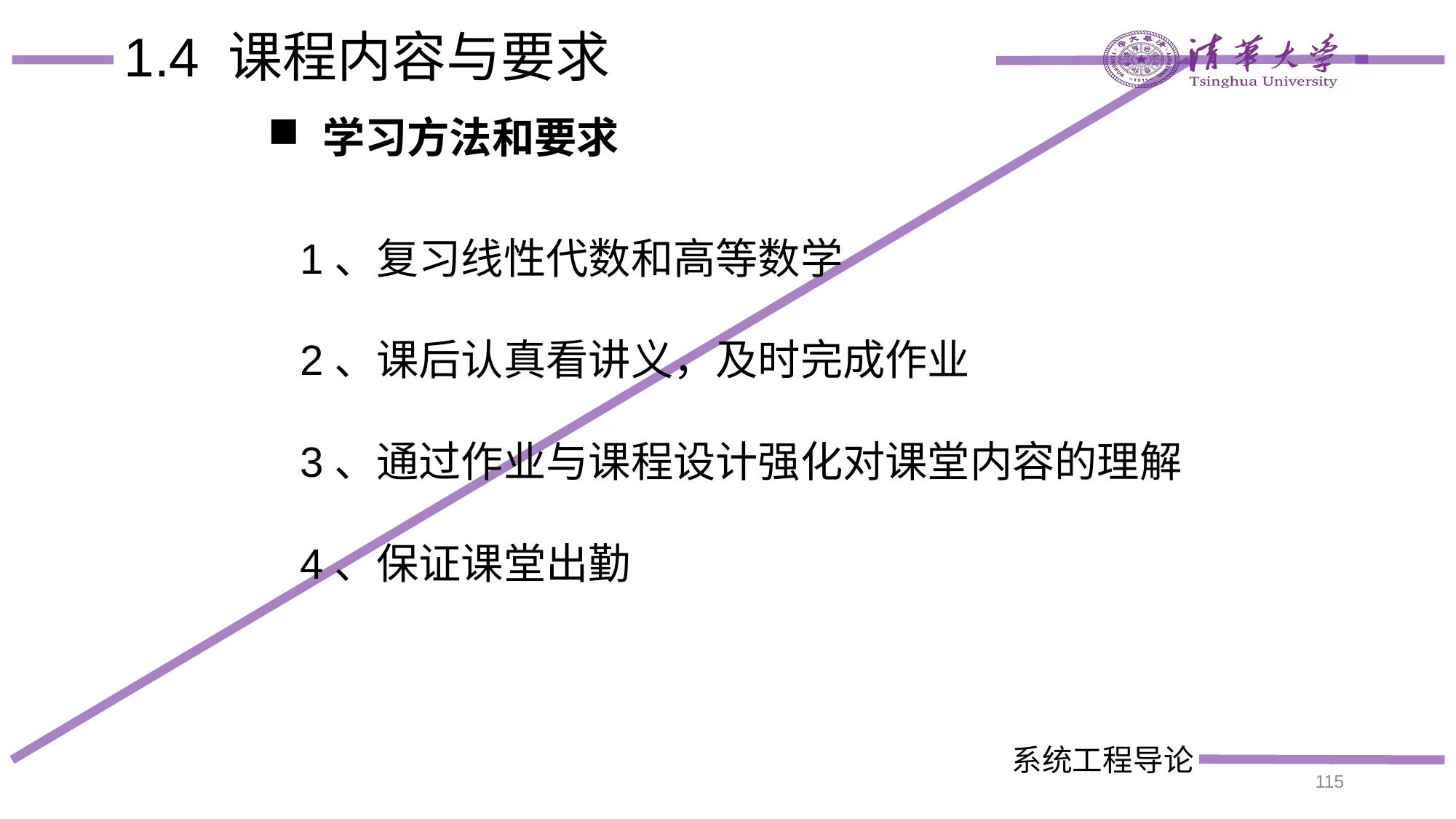

# 1.4 课程内容与要求
学习方法和要求
1、复习线性代数和高等数学
2、课后认真看讲义，及时完成作业
3、通过作业与课程设计强化对课堂内容的理解
4、保证课堂出勤
115